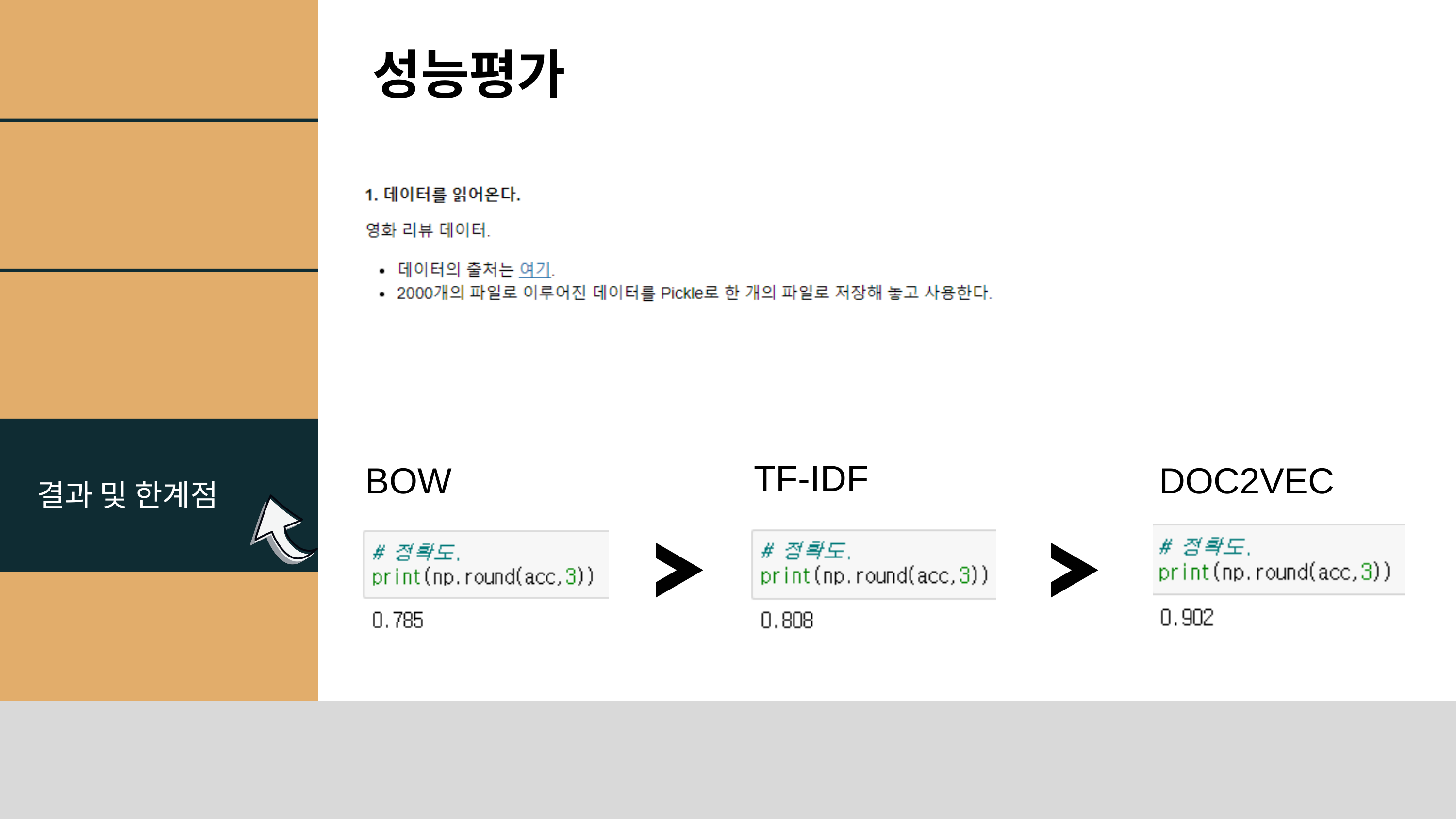

성능평가

TF-IDF
BOW
DOC2VEC
결과 및 한계점